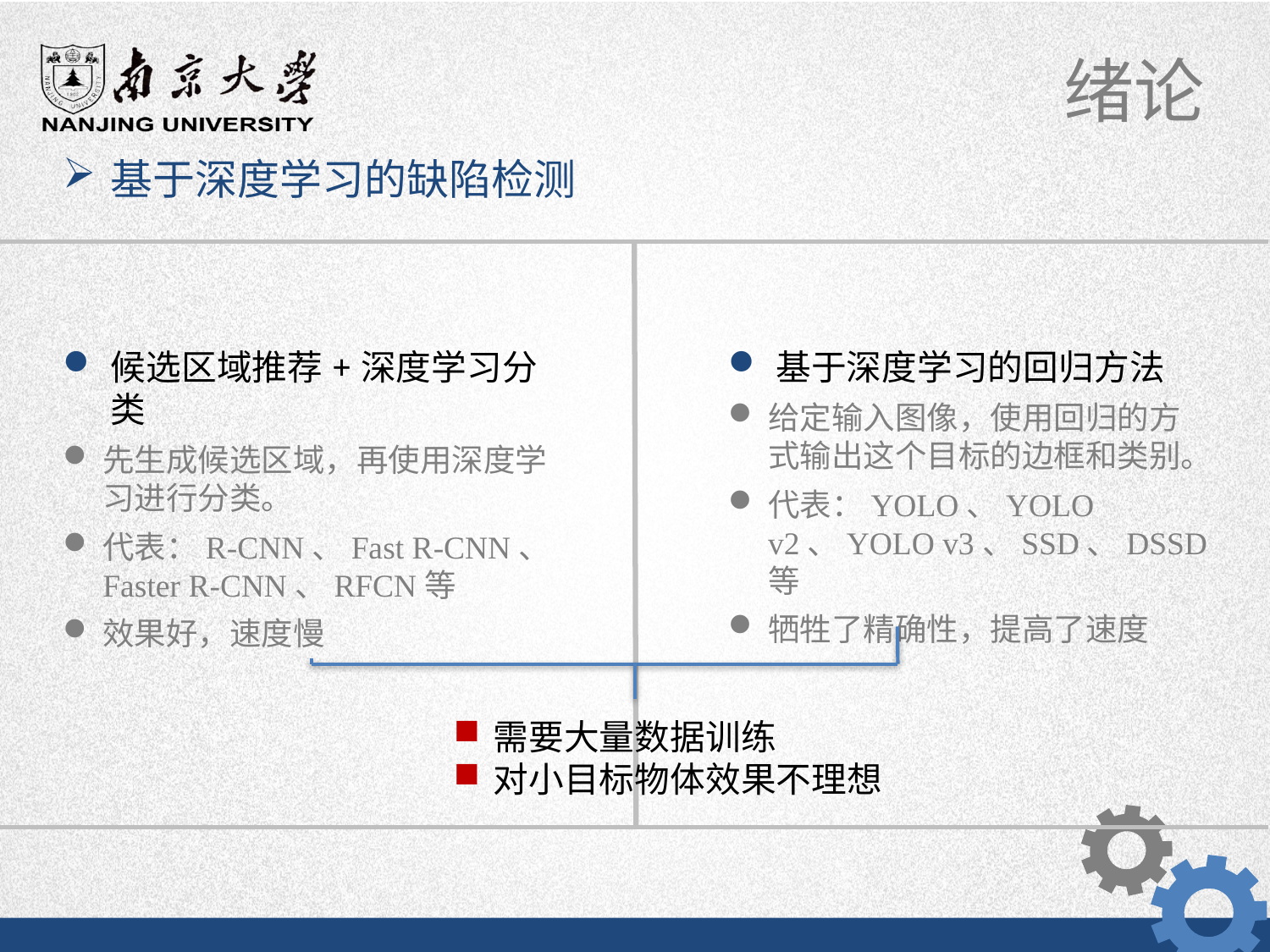

基于深度学习的缺陷检测

候选区域推荐+深度学习分类
先生成候选区域，再使用深度学习进行分类。
代表：R-CNN、Fast R-CNN、Faster R-CNN、RFCN等
效果好，速度慢
基于深度学习的回归方法
给定输入图像，使用回归的方式输出这个目标的边框和类别。
代表：YOLO、YOLO v2、YOLO v3、SSD、DSSD等
牺牲了精确性，提高了速度
需要大量数据训练
对小目标物体效果不理想